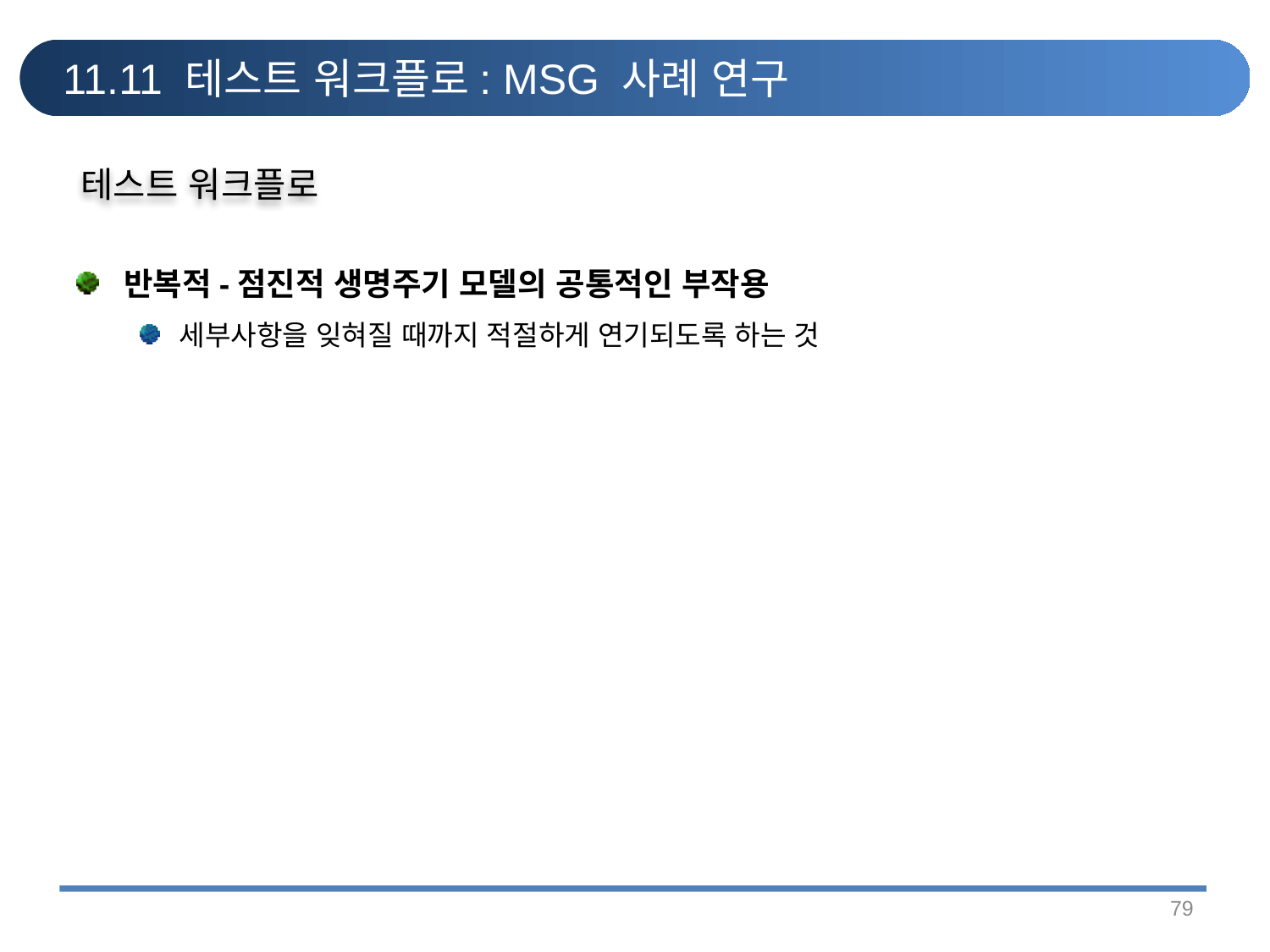

# 11.11 테스트 워크플로: MSG 사례 연구
테스트 워크플로
반복적-점진적 생명주기 모델의 공통적인 부작용
세부사항을 잊혀질 때까지 적절하게 연기되도록 하는 것

79